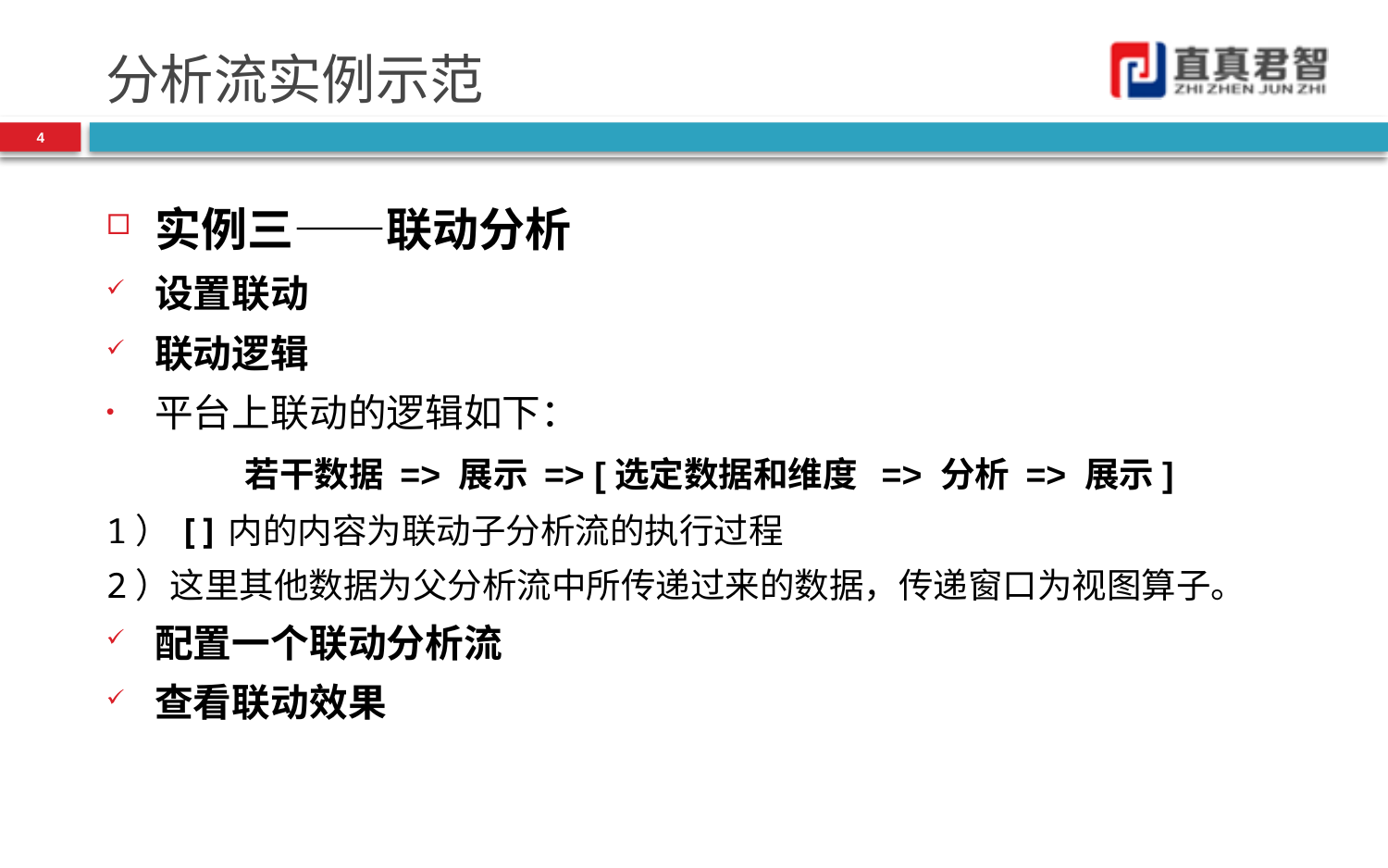

# 分析流实例示范
4
实例三——联动分析
设置联动
联动逻辑
平台上联动的逻辑如下：
	若干数据 => 展示 => [选定数据和维度  => 分析 => 展示]
1）[]内的内容为联动子分析流的执行过程
2）这里其他数据为父分析流中所传递过来的数据，传递窗口为视图算子。
配置一个联动分析流
查看联动效果